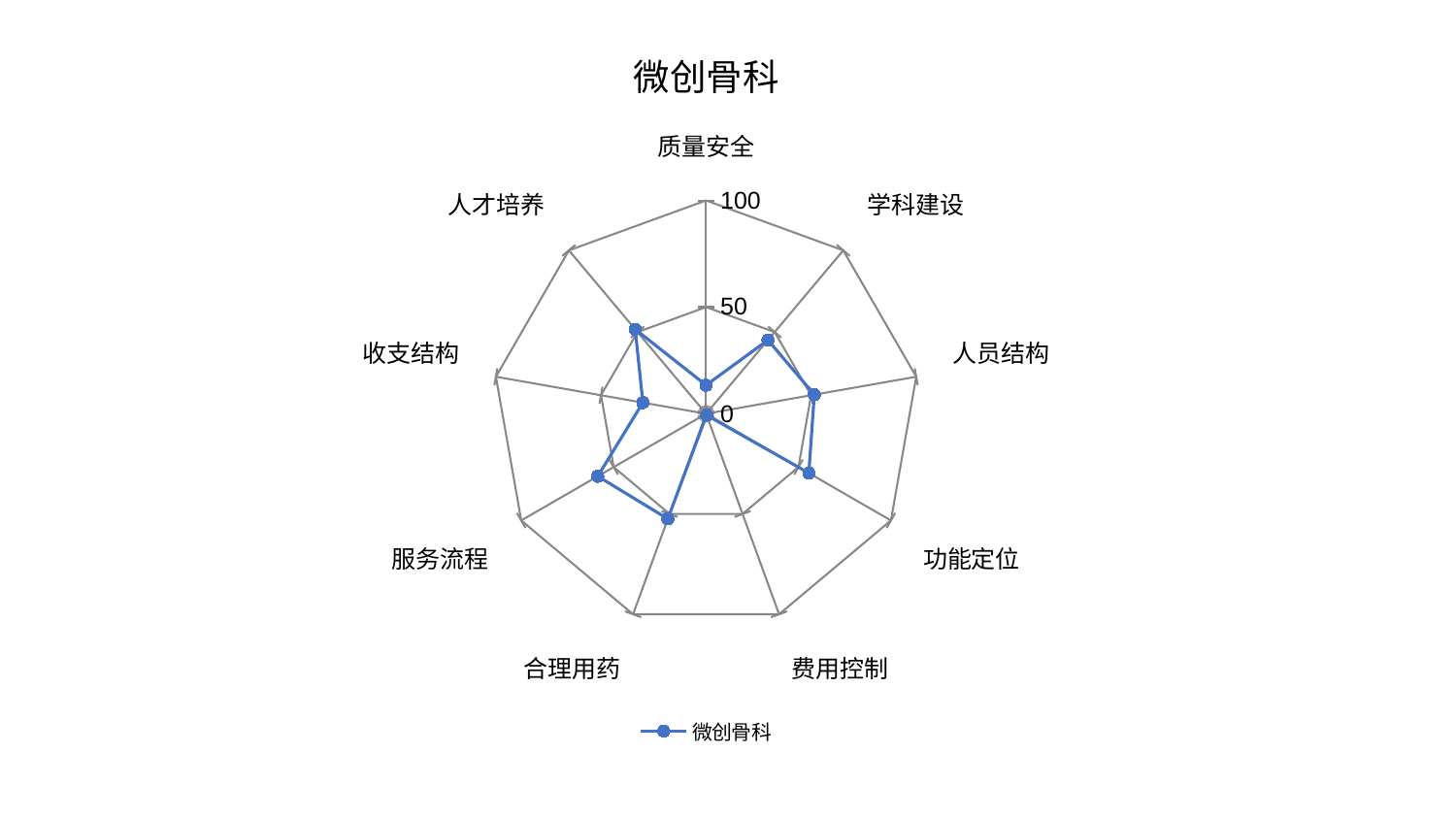

### Chart: 微创骨科

| Category | 微创骨科 |
|---|---|
| 质量安全 | 13.388281674476863 |
| 学科建设 | 45.115372393022454 |
| 人员结构 | 51.523458894804854 |
| 功能定位 | 55.611616777216916 |
| 费用控制 | 0.6967119676080429 |
| 合理用药 | 52.4300131666831 |
| 服务流程 | 58.6221913911258 |
| 收支结构 | 30.088885375887937 |
| 人才培养 | 51.69946729263089 |
134